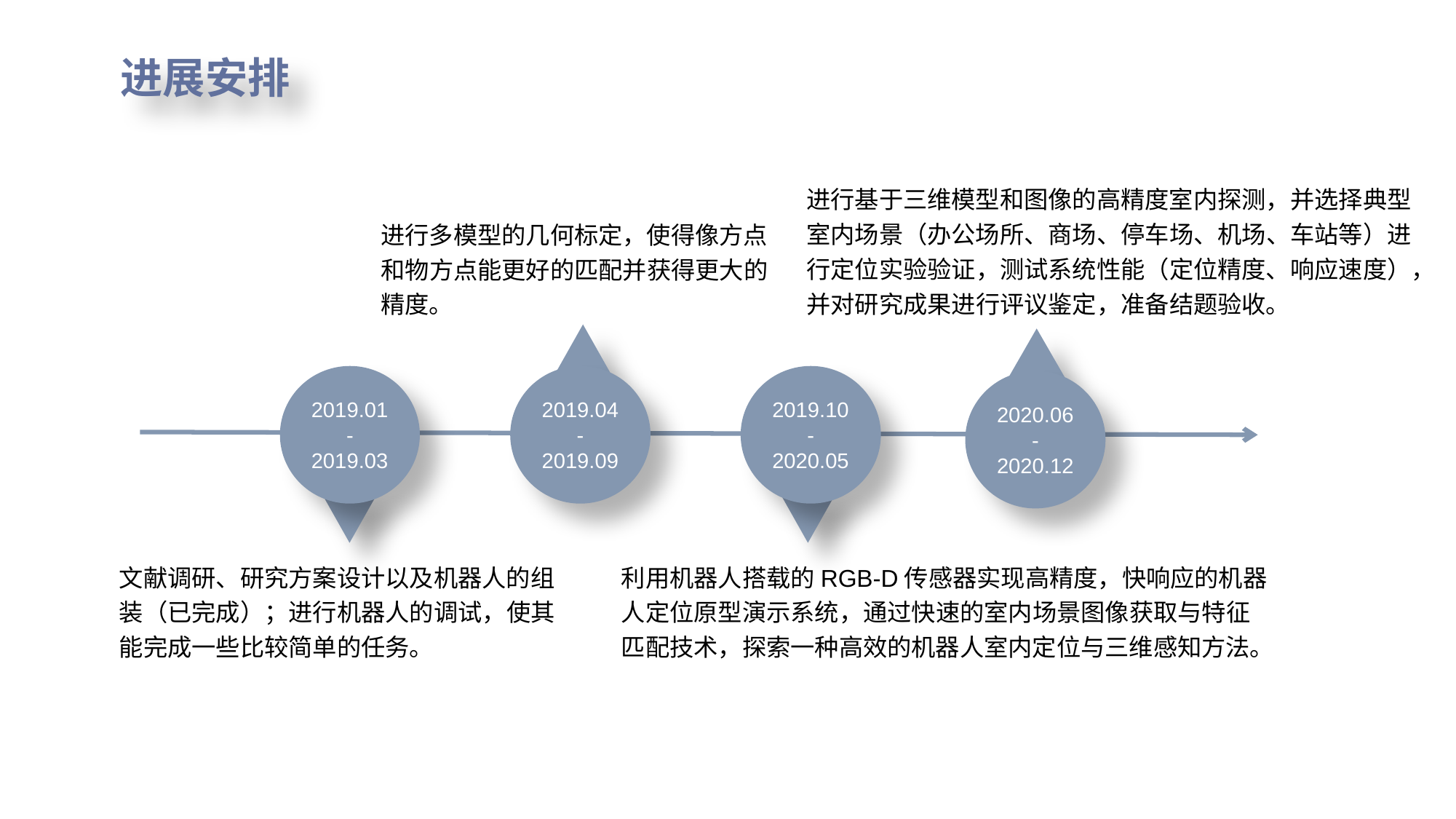

进展安排
进行基于三维模型和图像的高精度室内探测，并选择典型室内场景（办公场所、商场、停车场、机场、车站等）进行定位实验验证，测试系统性能（定位精度、响应速度），并对研究成果进行评议鉴定，准备结题验收。
进行多模型的几何标定，使得像方点和物方点能更好的匹配并获得更大的精度。

2019.04-2019.09

2020.06-2020.12
2019.10-2020.05

2019.01-2019.03

文献调研、研究方案设计以及机器人的组装（已完成）；进行机器人的调试，使其能完成一些比较简单的任务。
利用机器人搭载的RGB-D传感器实现高精度，快响应的机器人定位原型演示系统，通过快速的室内场景图像获取与特征匹配技术，探索一种高效的机器人室内定位与三维感知方法。
.